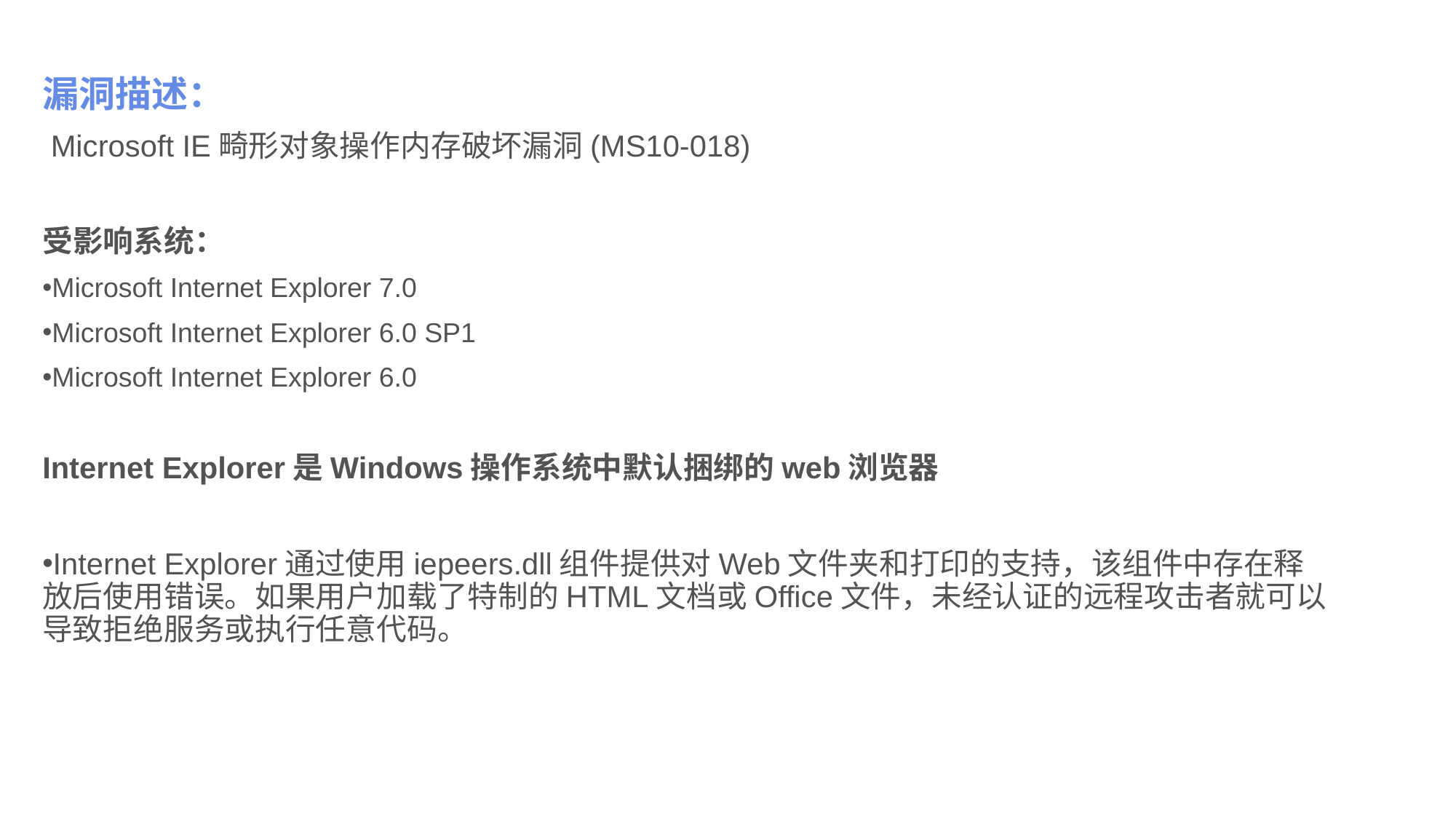

漏洞描述：
 Microsoft IE畸形对象操作内存破坏漏洞(MS10-018)

受影响系统：
Microsoft Internet Explorer 7.0
Microsoft Internet Explorer 6.0 SP1
Microsoft Internet Explorer 6.0

Internet Explorer是Windows操作系统中默认捆绑的web浏览器

Internet Explorer通过使用iepeers.dll组件提供对Web文件夹和打印的支持，该组件中存在释放后使用错误。如果用户加载了特制的HTML文档或Office文件，未经认证的远程攻击者就可以导致拒绝服务或执行任意代码。